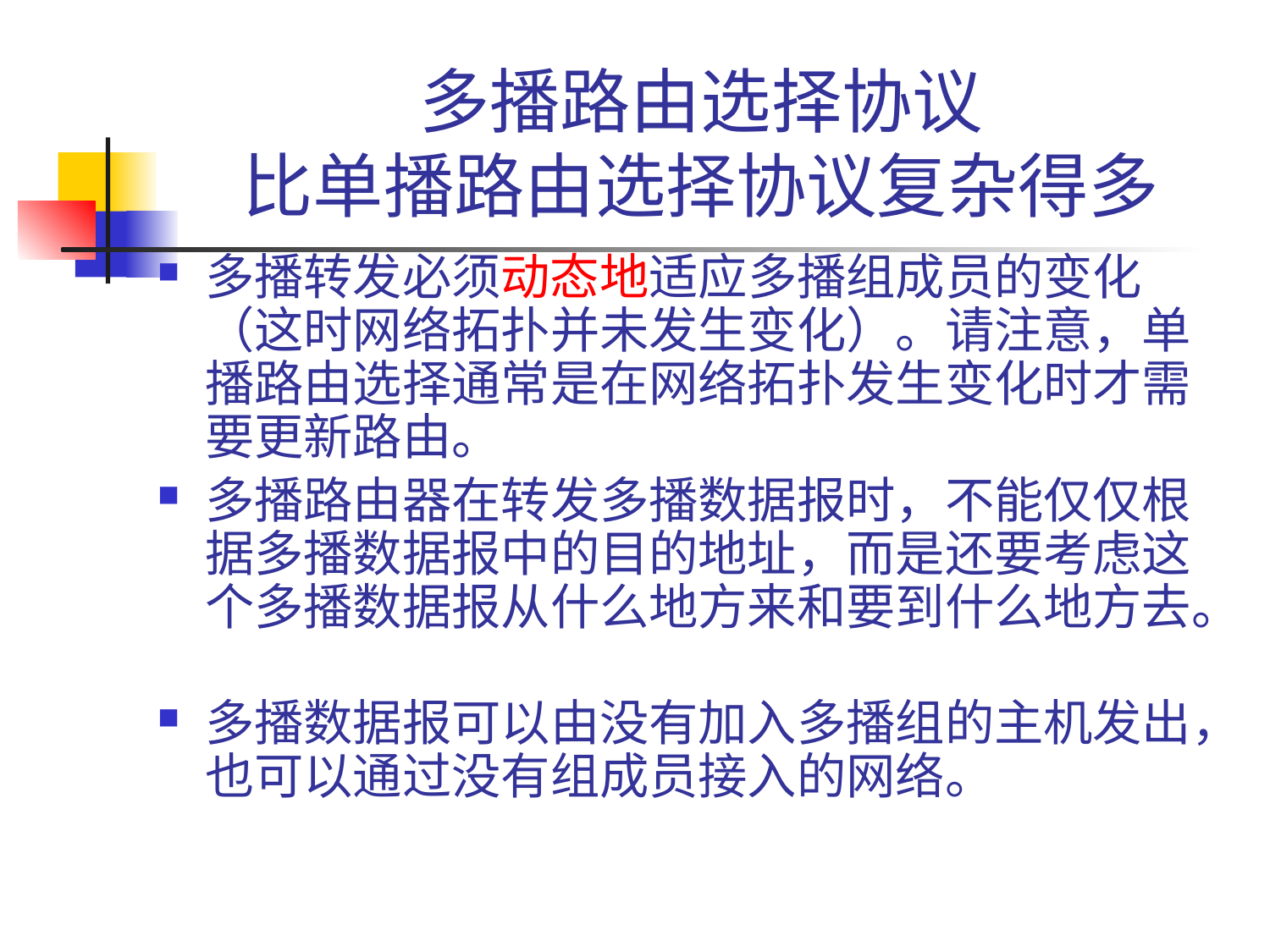

# 多播路由选择协议 比单播路由选择协议复杂得多
多播转发必须动态地适应多播组成员的变化（这时网络拓扑并未发生变化）。请注意，单播路由选择通常是在网络拓扑发生变化时才需要更新路由。
多播路由器在转发多播数据报时，不能仅仅根据多播数据报中的目的地址，而是还要考虑这个多播数据报从什么地方来和要到什么地方去。
多播数据报可以由没有加入多播组的主机发出，也可以通过没有组成员接入的网络。